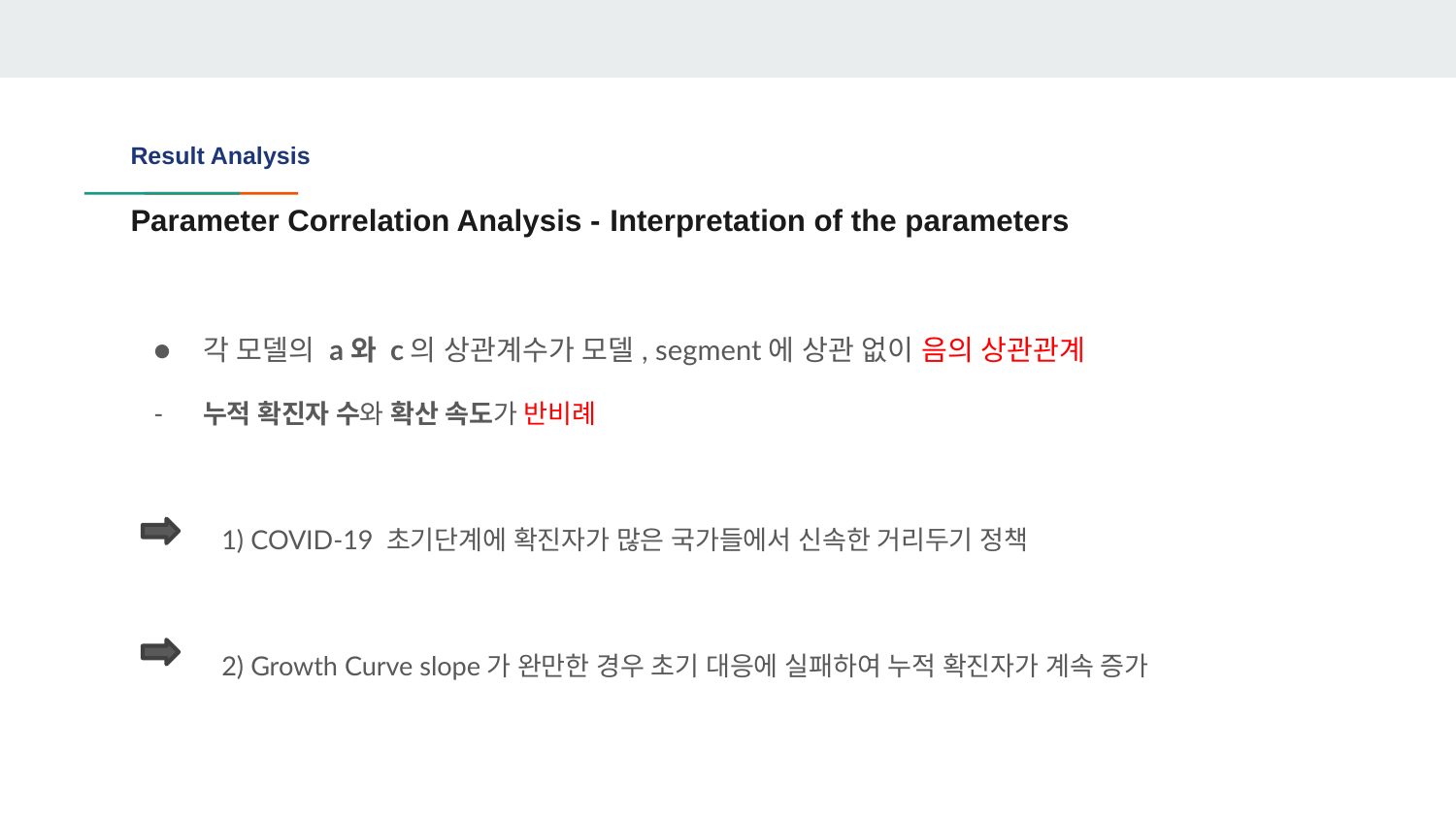

Result Analysis
# Parameter Correlation Analysis - Interpretation of the parameters
각 모델의 a와 c의 상관계수가 모델, segment에 상관 없이 음의 상관관계
누적 확진자 수와 확산 속도가 반비례

          1) COVID-19 초기단계에 확진자가 많은 국가들에서 신속한 거리두기 정책

          2) Growth Curve slope가 완만한 경우 초기 대응에 실패하여 누적 확진자가 계속 증가